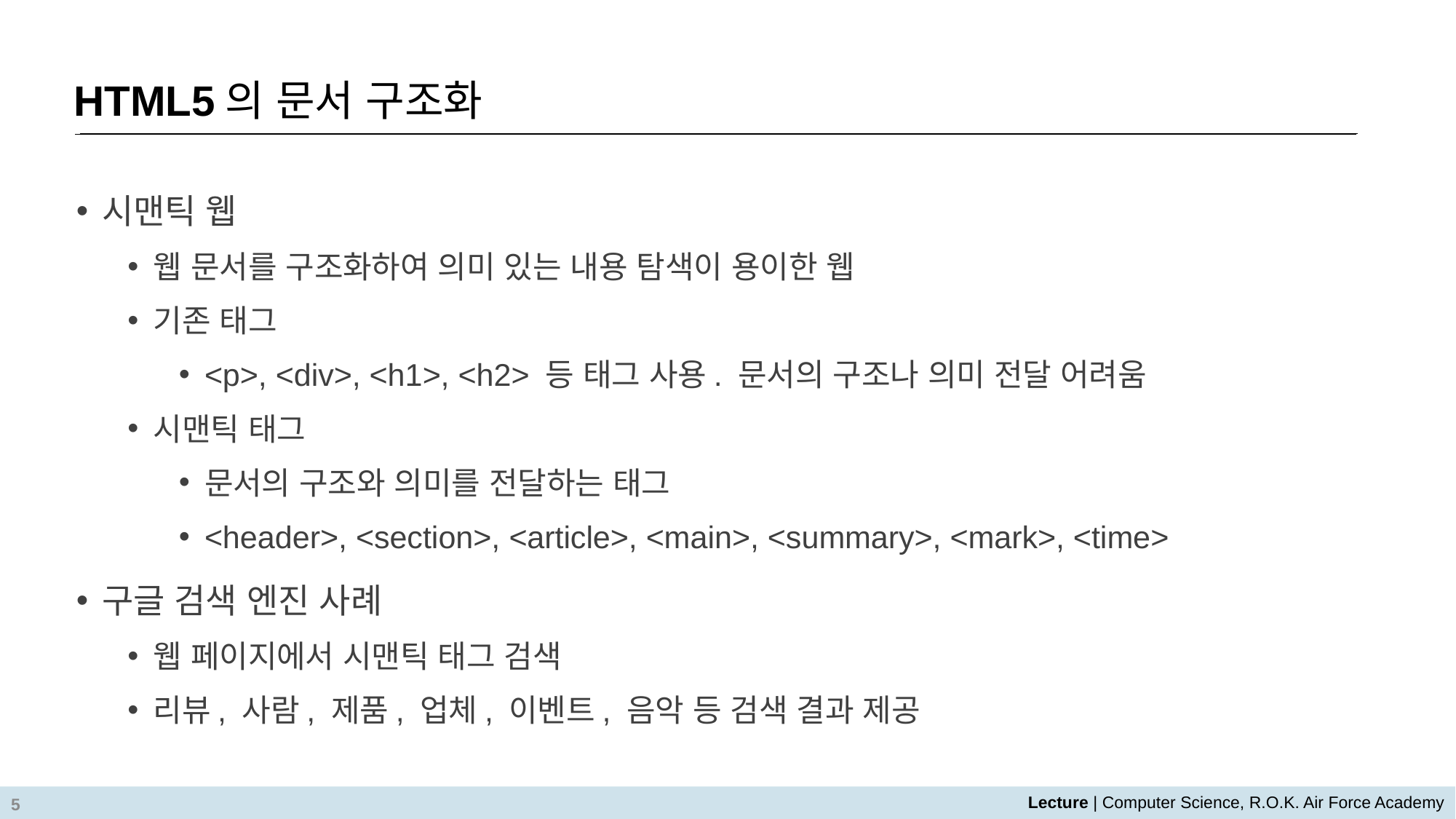

HTML5의 문서 구조화
시맨틱 웹
웹 문서를 구조화하여 의미 있는 내용 탐색이 용이한 웹
기존 태그
<p>, <div>, <h1>, <h2> 등 태그 사용. 문서의 구조나 의미 전달 어려움
시맨틱 태그
문서의 구조와 의미를 전달하는 태그
<header>, <section>, <article>, <main>, <summary>, <mark>, <time>
구글 검색 엔진 사례
웹 페이지에서 시맨틱 태그 검색
리뷰, 사람, 제품, 업체, 이벤트, 음악 등 검색 결과 제공

5